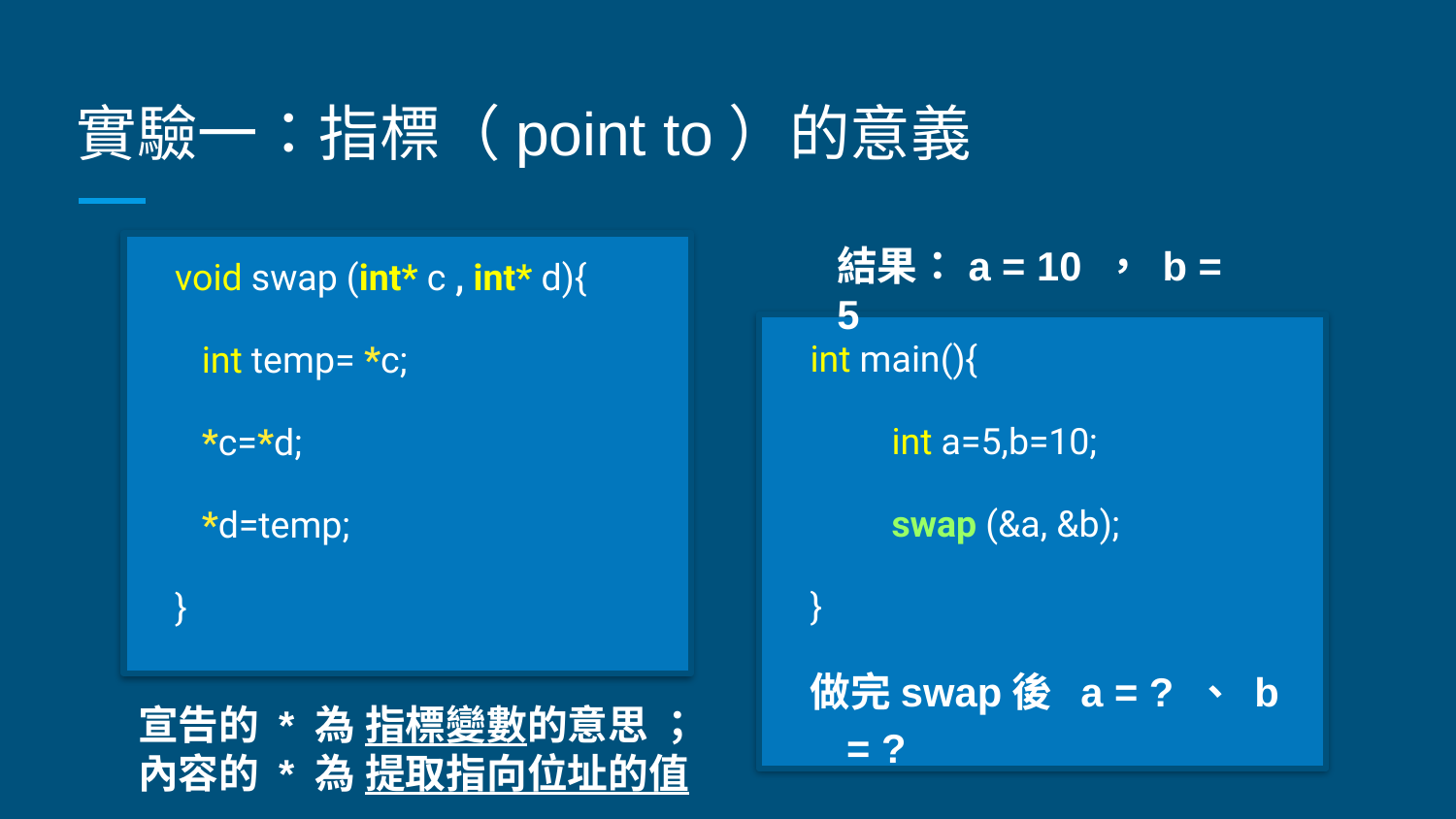

# 實驗一：指標（point to）的意義
void swap (int* c , int* d){
   int temp= *c;
   *c=*d;
   *d=temp;
}
結果：a = 10 ， b = 5
int main(){
　　int a=5,b=10;
　　swap (&a, &b);
}
做完swap後  a = ? 、 b = ?

宣告的 * 為 指標變數的意思 ；
內容的 * 為 提取指向位址的值